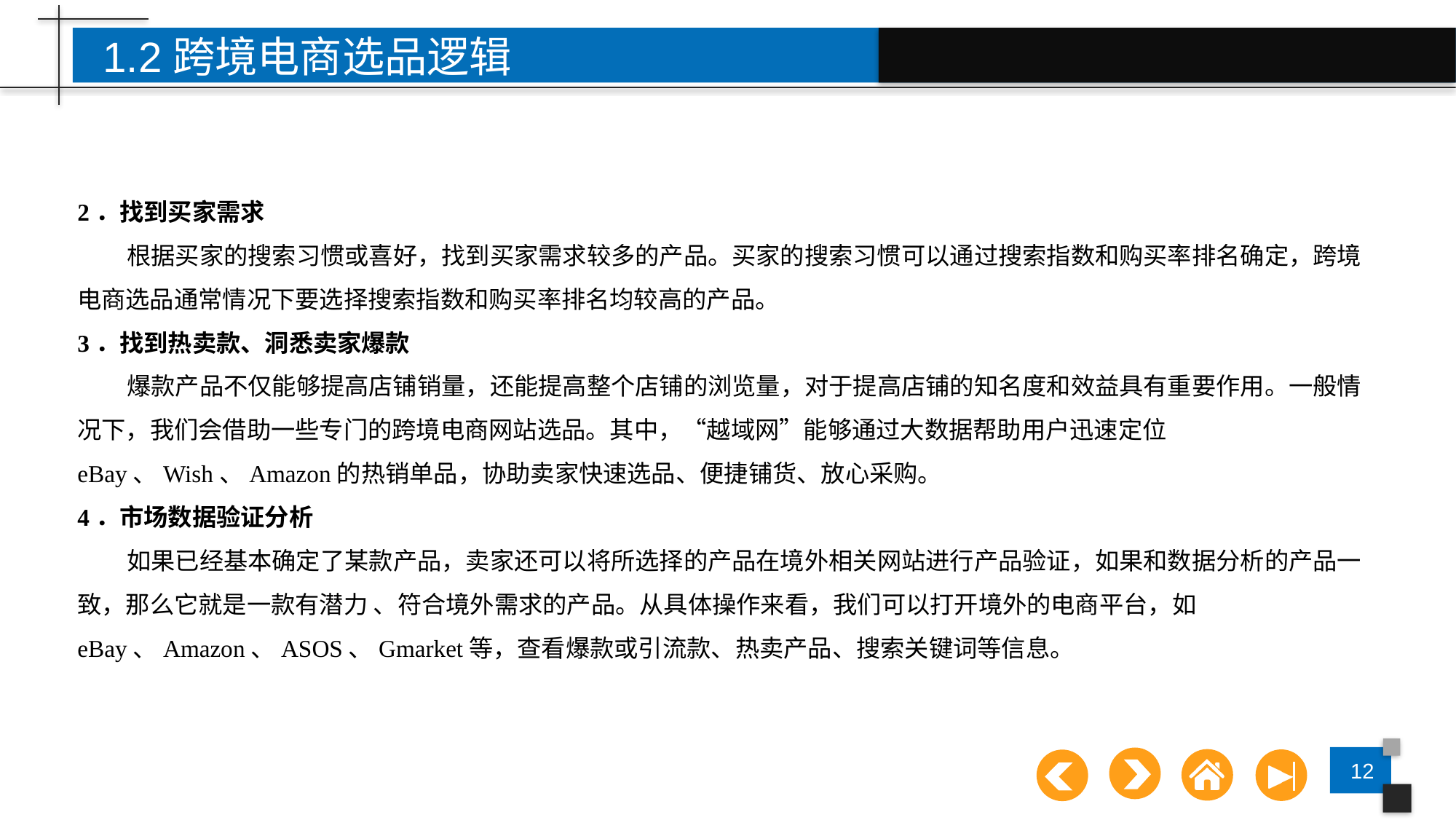

1.2跨境电商选品逻辑
2．找到买家需求
        根据买家的搜索习惯或喜好，找到买家需求较多的产品。买家的搜索习惯可以通过搜索指数和购买率排名确定，跨境电商选品通常情况下要选择搜索指数和购买率排名均较高的产品。
3．找到热卖款、洞悉卖家爆款
        爆款产品不仅能够提高店铺销量，还能提高整个店铺的浏览量，对于提高店铺的知名度和效益具有重要作用。一般情况下，我们会借助一些专门的跨境电商网站选品。其中，“越域网”能够通过大数据帮助用户迅速定位eBay、Wish、Amazon的热销单品，协助卖家快速选品、便捷铺货、放心采购。
4．市场数据验证分析
        如果已经基本确定了某款产品，卖家还可以将所选择的产品在境外相关网站进行产品验证，如果和数据分析的产品一致，那么它就是一款有潜力 、符合境外需求的产品。从具体操作来看，我们可以打开境外的电商平台，如eBay、Amazon、ASOS、Gmarket等，查看爆款或引流款、热卖产品、搜索关键词等信息。